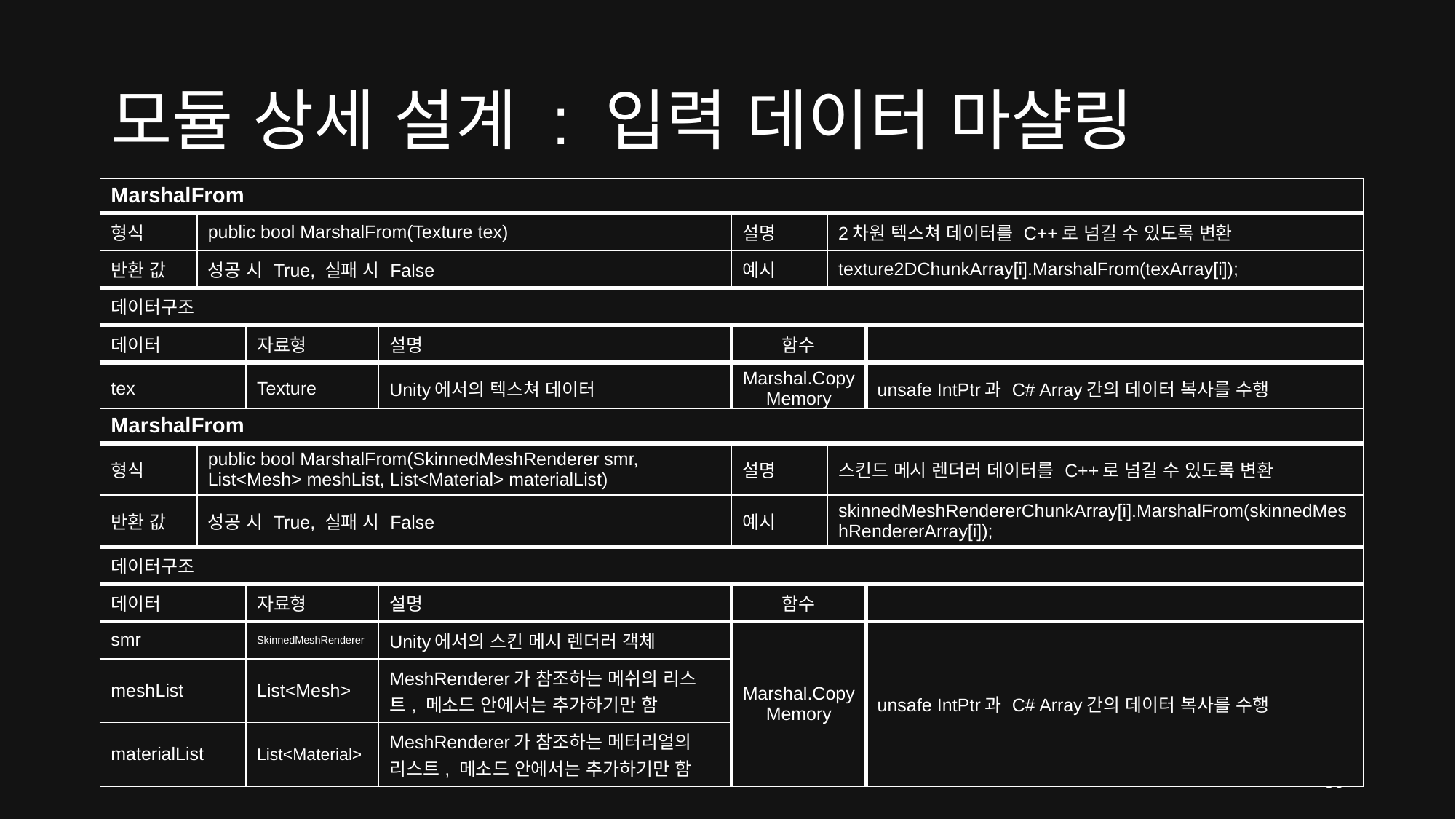

# 모듈 상세 설계 : 입력 데이터 마샬링
| MarshalFrom |  |  |  |  |  |  |
| --- | --- | --- | --- | --- | --- | --- |
| 형식 | public bool MarshalFrom(Texture tex) |  |  | 설명 | 2차원 텍스쳐 데이터를 C++로 넘길 수 있도록 변환 |  |
| 반환 값 | 성공 시 True, 실패 시 False |  |  | 예시 | texture2DChunkArray[i].MarshalFrom(texArray[i]); |  |
| 데이터구조 |  |  |  |  |  |  |
| 데이터 | 자료형 | 자료형 | 설명 | 함수 |  |  |
| tex |  | Texture | Unity에서의 텍스쳐 데이터 | Marshal.CopyMemory |  | unsafe IntPtr과 C# Array간의 데이터 복사를 수행 |
| MarshalFrom |  |  |  |  |  |  |
| --- | --- | --- | --- | --- | --- | --- |
| 형식 | public bool MarshalFrom(SkinnedMeshRenderer smr, List<Mesh> meshList, List<Material> materialList) |  |  | 설명 | 스킨드 메시 렌더러 데이터를 C++로 넘길 수 있도록 변환 |  |
| 반환 값 | 성공 시 True, 실패 시 False |  |  | 예시 | skinnedMeshRendererChunkArray[i].MarshalFrom(skinnedMeshRendererArray[i]); |  |
| 데이터구조 |  |  |  |  |  |  |
| 데이터 | 자료형 | 자료형 | 설명 | 함수 |  |  |
| smr |  | SkinnedMeshRenderer | Unity에서의 스킨 메시 렌더러 객체 | Marshal.CopyMemory |  | unsafe IntPtr과 C# Array간의 데이터 복사를 수행 |
| meshList |  | List<Mesh> | MeshRenderer가 참조하는 메쉬의 리스트, 메소드 안에서는 추가하기만 함 |  |  |  |
| materialList |  | List<Material> | MeshRenderer가 참조하는 메터리얼의 리스트, 메소드 안에서는 추가하기만 함 |  |  |  |
30